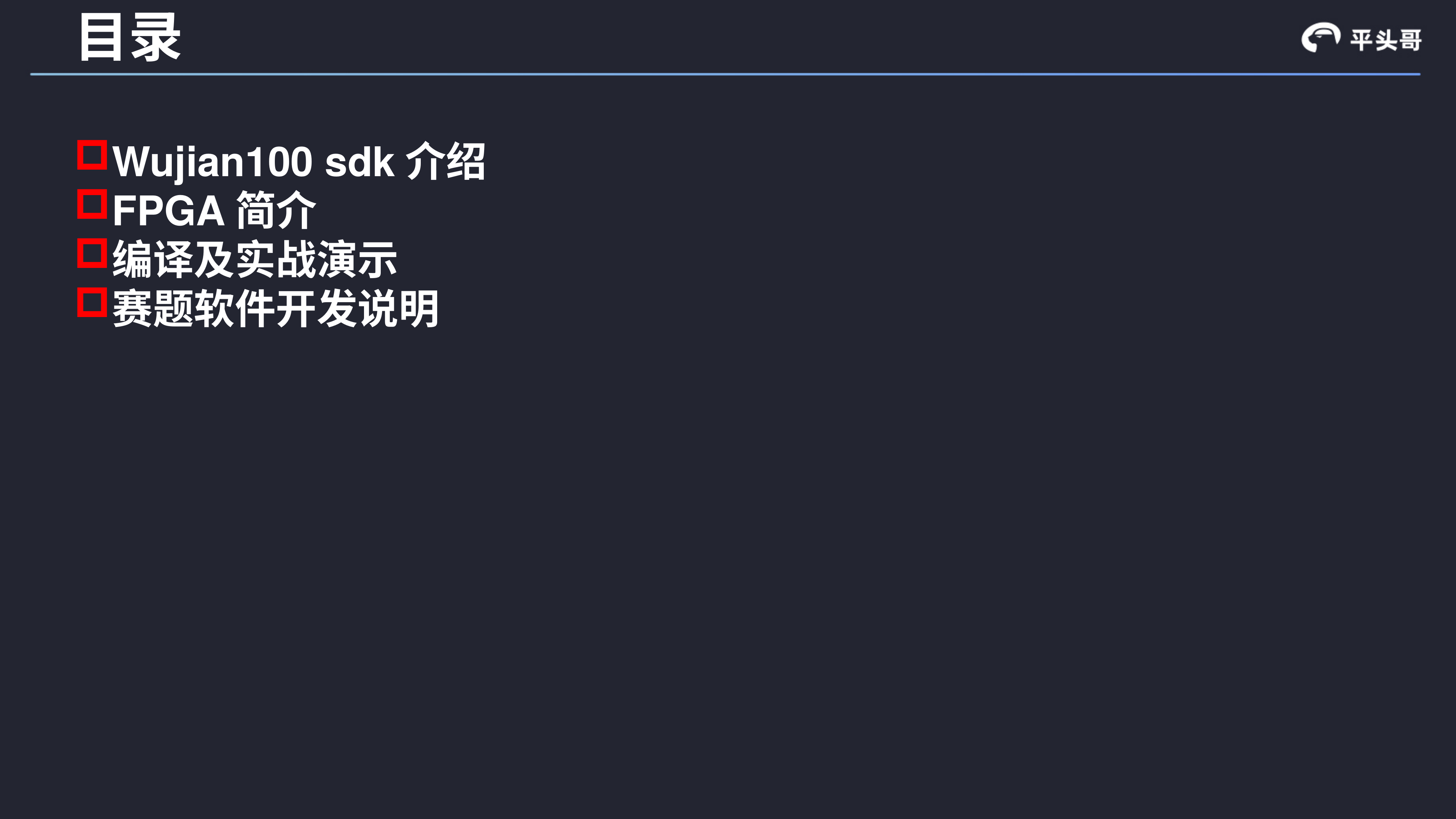

# 目录
Wujian100 sdk介绍
FPGA简介
编译及实战演示
赛题软件开发说明